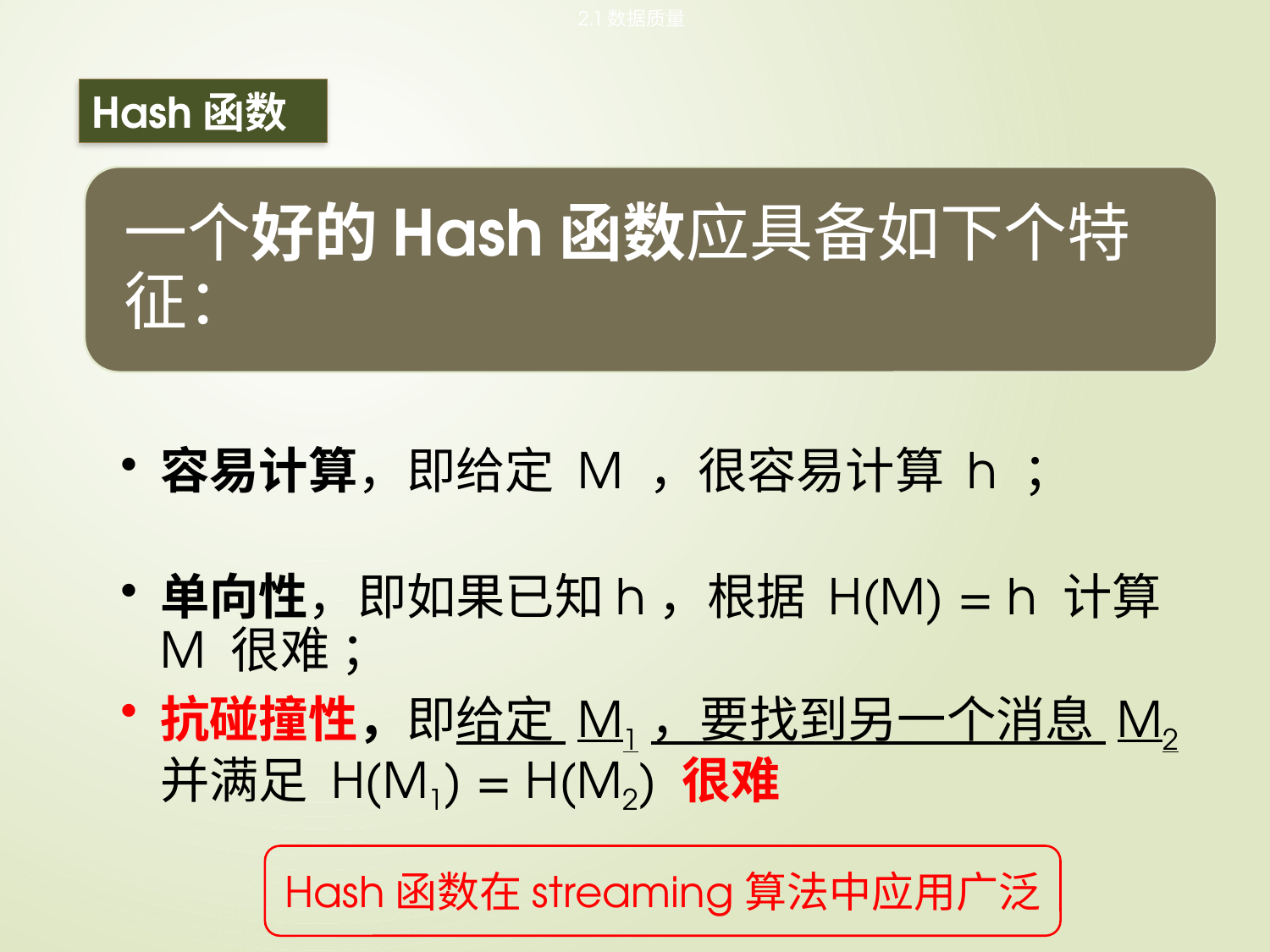

2.1数据质量

Hash函数
一个好的Hash函数应具备如下个特征：

容易计算，即给定 M ，很容易计算 h ；

单向性，即如果已知h，根据 H(M) = h 计算 M 很难 ；
抗碰撞性，即给定 M1，要找到另一个消息 M2 并满足 H(M1) = H(M2) 很难
Hash函数在streaming算法中应用广泛